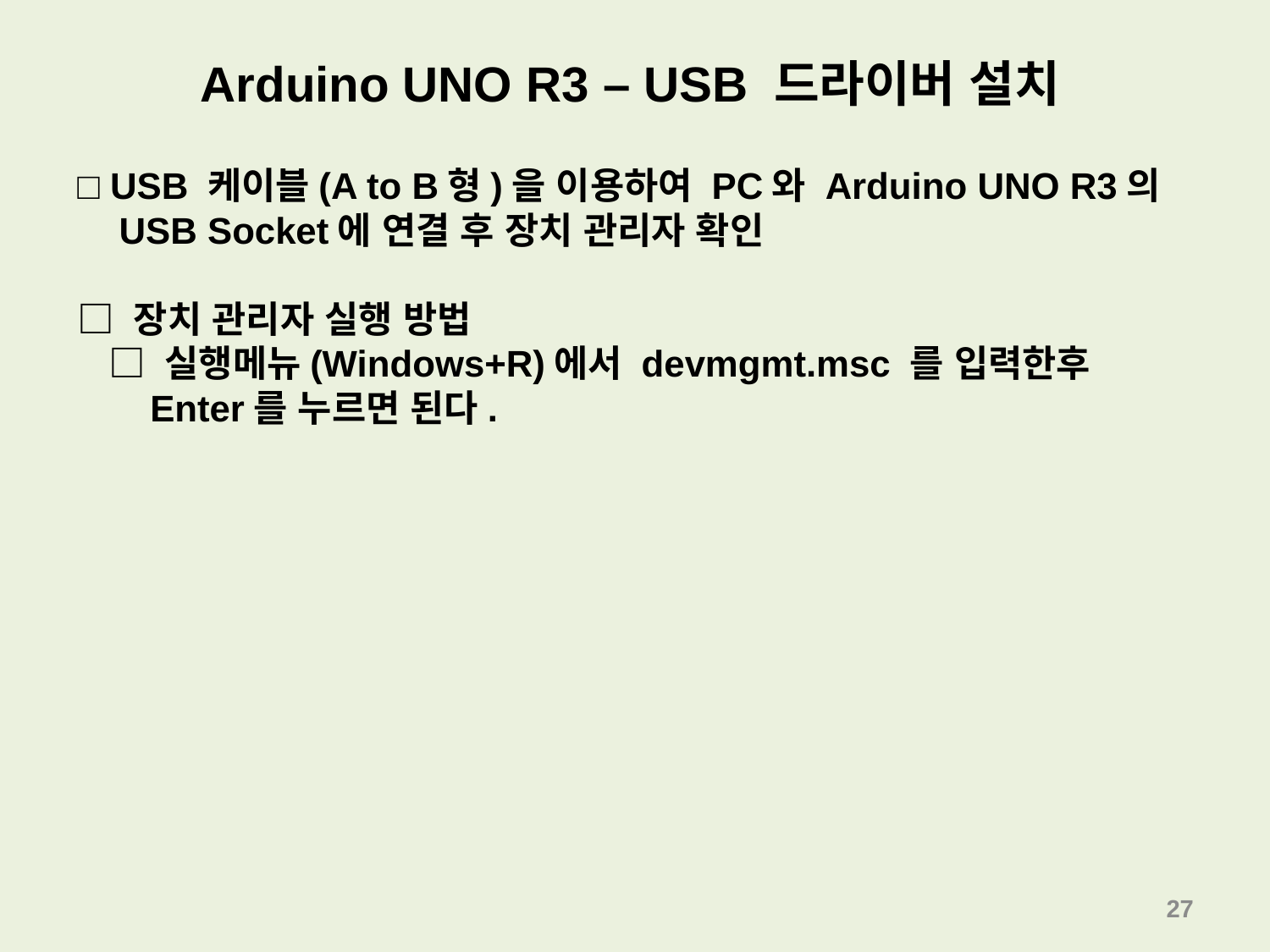

Arduino UNO R3 – USB 드라이버 설치
□ USB 케이블(A to B형)을 이용하여 PC와 Arduino UNO R3의
    USB Socket에 연결 후 장치 관리자 확인

□ 장치 관리자 실행 방법
   □ 실행메뉴(Windows+R)에서 devmgmt.msc 를 입력한후
       Enter를 누르면 된다.

27